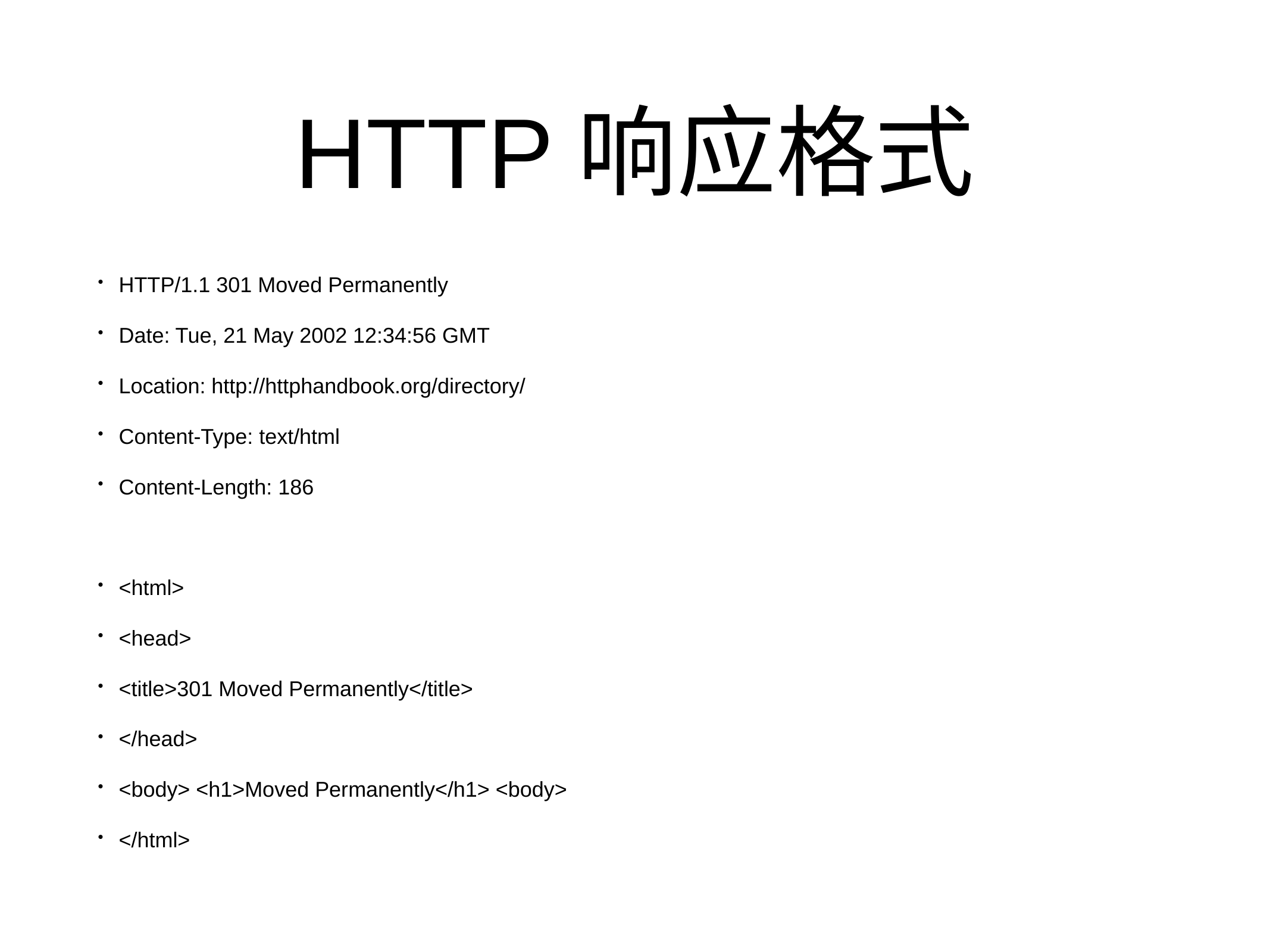

# HTTP响应格式
HTTP/1.1 301 Moved Permanently
Date: Tue, 21 May 2002 12:34:56 GMT
Location: http://httphandbook.org/directory/
Content-Type: text/html
Content-Length: 186

<html>
<head>
<title>301 Moved Permanently</title>
</head>
<body> <h1>Moved Permanently</h1> <body>
</html>